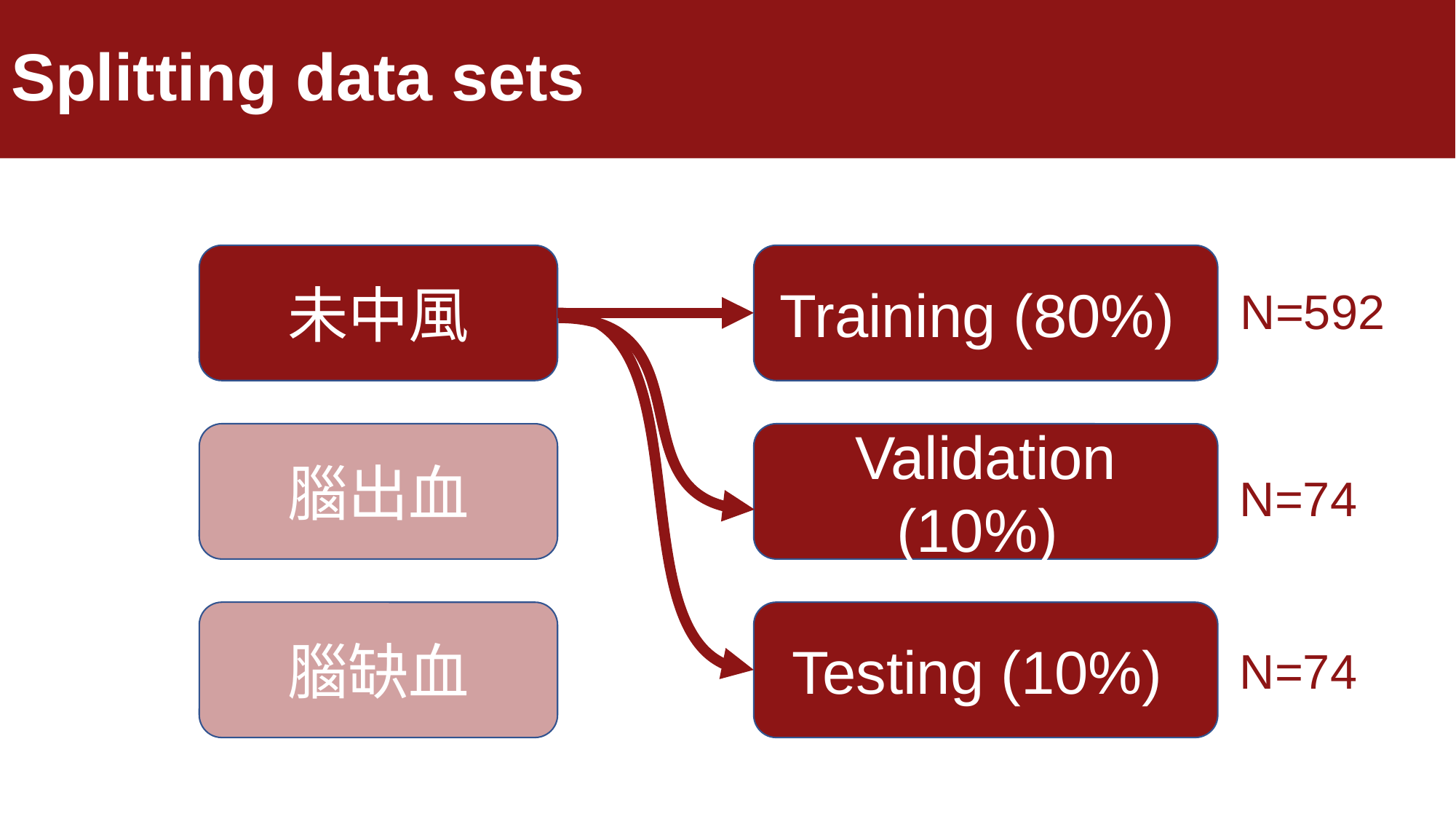

# Splitting data sets
未中風
Training (80%)
N=592
腦出血
Validation (10%)
N=74
腦缺血
Testing (10%)
N=74